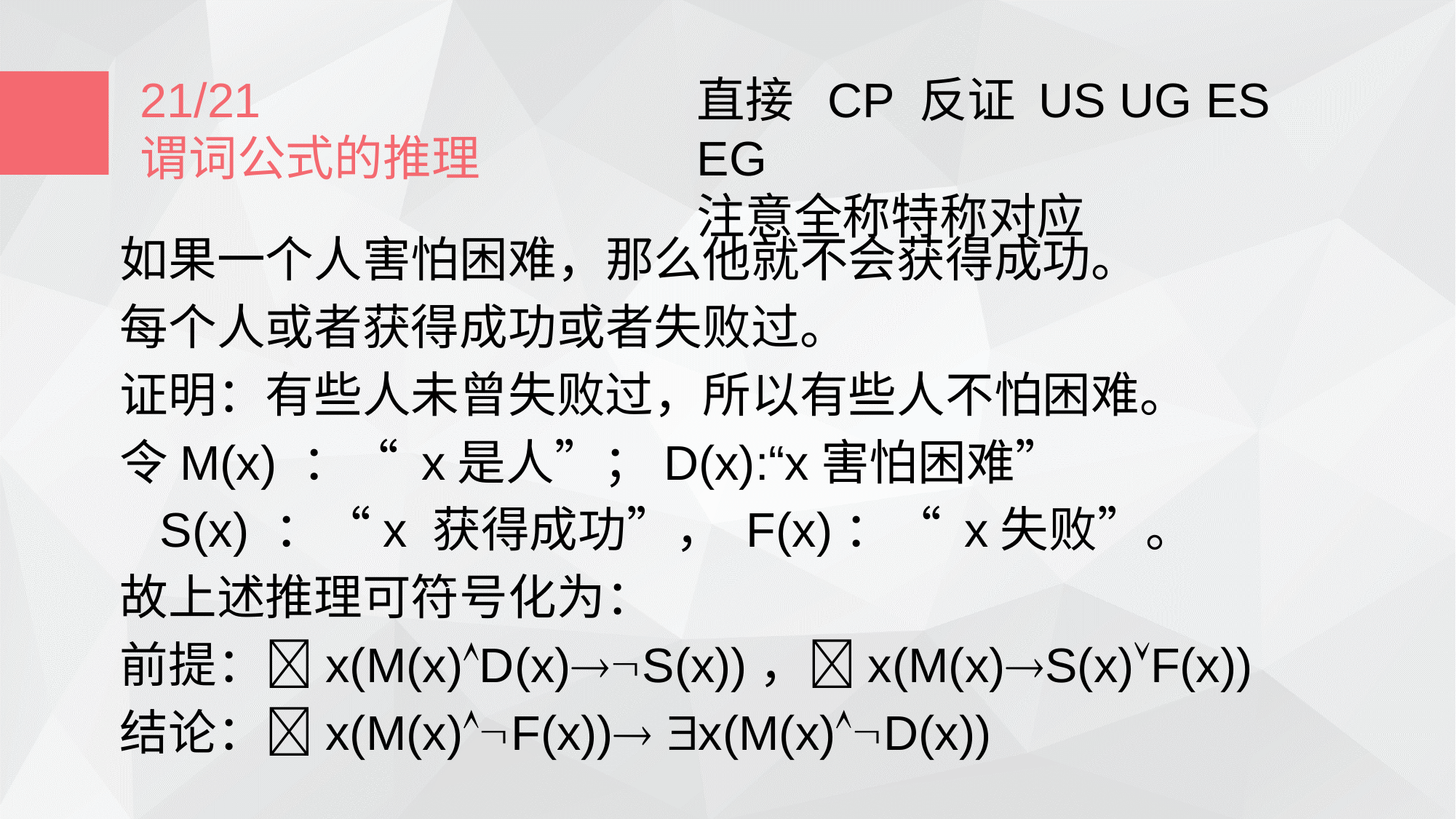

21/21
谓词公式的推理

直接  CP 反证 US UG ES EG
注意全称特称对应
如果一个人害怕困难，那么他就不会获得成功。
每个人或者获得成功或者失败过。
证明：有些人未曾失败过，所以有些人不怕困难。
令M(x) ：“ x是人”；D(x):“x害怕困难”
   S(x) ：“x 获得成功”， F(x)：“ x失败”。
故上述推理可符号化为：
前提：∀x(M(x)∧D(x)→¬S(x))，∀x(M(x)→S(x)∨F(x))
结论：∃x(M(x)∧¬F(x))→ ∃x(M(x)∧¬D(x))